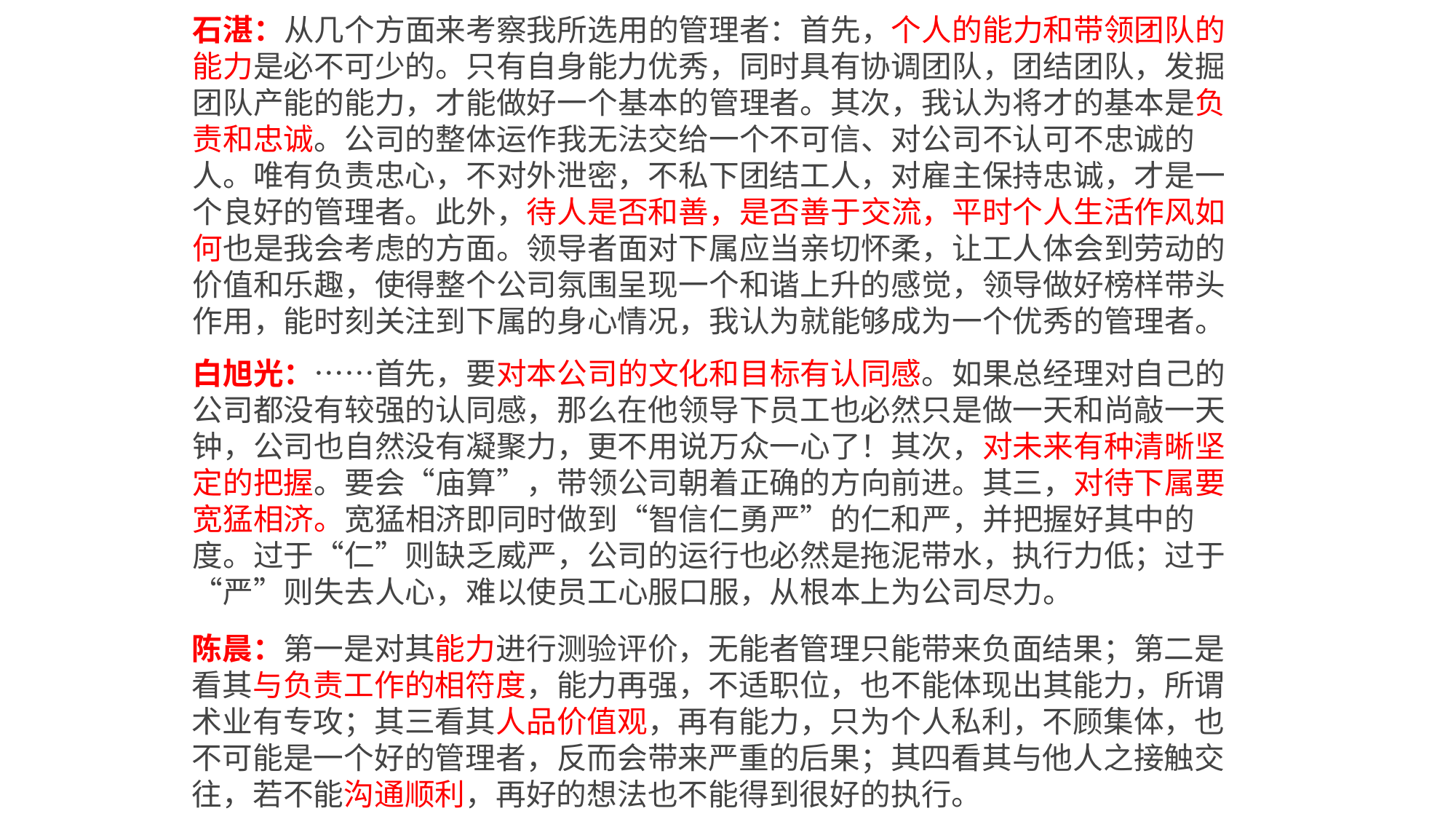

石湛：从几个方面来考察我所选用的管理者：首先，个人的能力和带领团队的能力是必不可少的。只有自身能力优秀，同时具有协调团队，团结团队，发掘团队产能的能力，才能做好一个基本的管理者。其次，我认为将才的基本是负责和忠诚。公司的整体运作我无法交给一个不可信、对公司不认可不忠诚的人。唯有负责忠心，不对外泄密，不私下团结工人，对雇主保持忠诚，才是一个良好的管理者。此外，待人是否和善，是否善于交流，平时个人生活作风如何也是我会考虑的方面。领导者面对下属应当亲切怀柔，让工人体会到劳动的价值和乐趣，使得整个公司氛围呈现一个和谐上升的感觉，领导做好榜样带头作用，能时刻关注到下属的身心情况，我认为就能够成为一个优秀的管理者。
白旭光：……首先，要对本公司的文化和目标有认同感。如果总经理对自己的公司都没有较强的认同感，那么在他领导下员工也必然只是做一天和尚敲一天钟，公司也自然没有凝聚力，更不用说万众一心了！其次，对未来有种清晰坚定的把握。要会“庙算”，带领公司朝着正确的方向前进。其三，对待下属要宽猛相济。宽猛相济即同时做到“智信仁勇严”的仁和严，并把握好其中的度。过于“仁”则缺乏威严，公司的运行也必然是拖泥带水，执行力低；过于“严”则失去人心，难以使员工心服口服，从根本上为公司尽力。
陈晨：第一是对其能力进行测验评价，无能者管理只能带来负面结果；第二是看其与负责工作的相符度，能力再强，不适职位，也不能体现出其能力，所谓术业有专攻；其三看其人品价值观，再有能力，只为个人私利，不顾集体，也不可能是一个好的管理者，反而会带来严重的后果；其四看其与他人之接触交往，若不能沟通顺利，再好的想法也不能得到很好的执行。